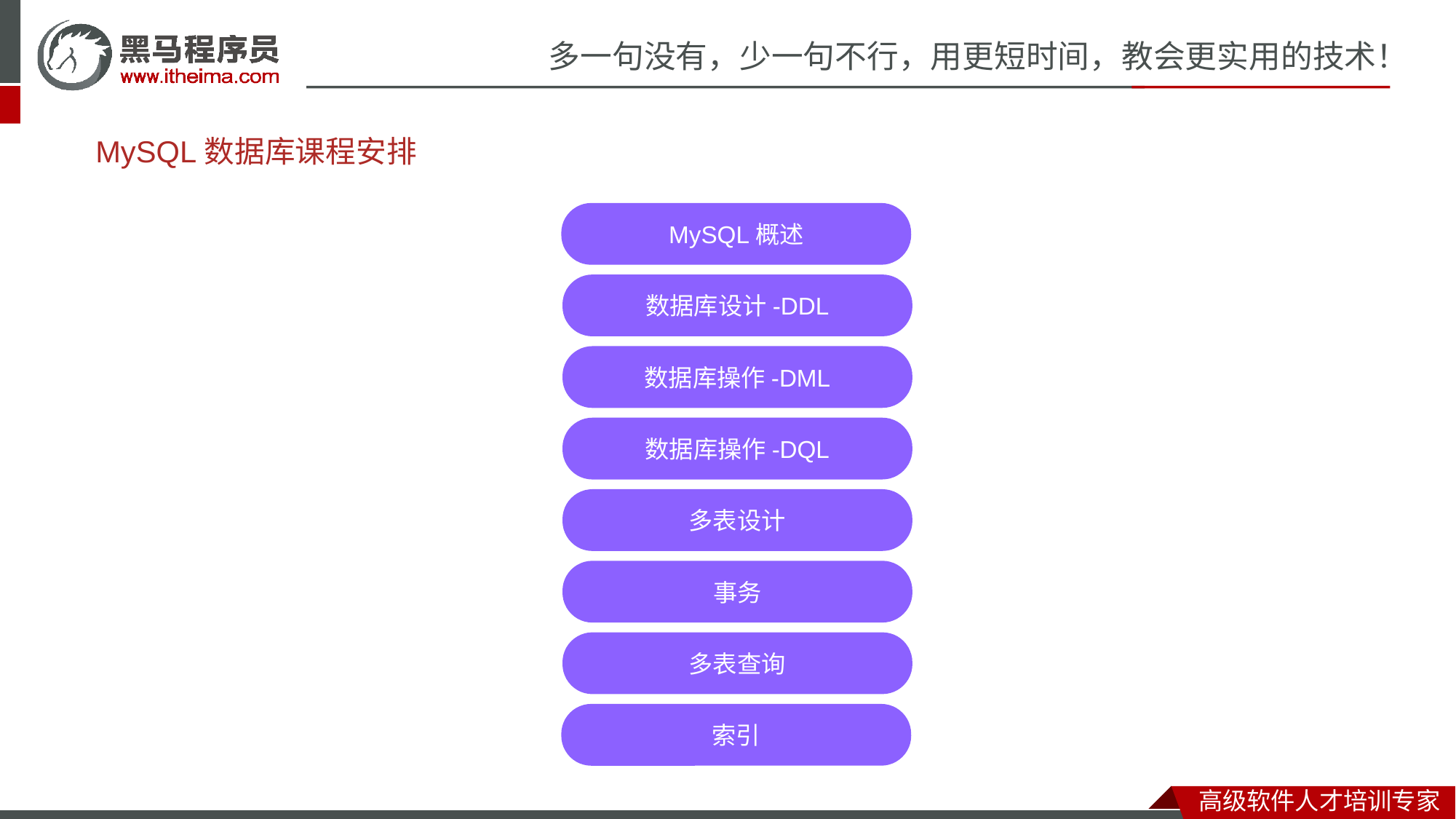

MySQL数据库课程安排
MySQL概述
数据库设计-DDL
数据库操作-DML
数据库操作-DQL
多表设计
事务
多表查询
索引